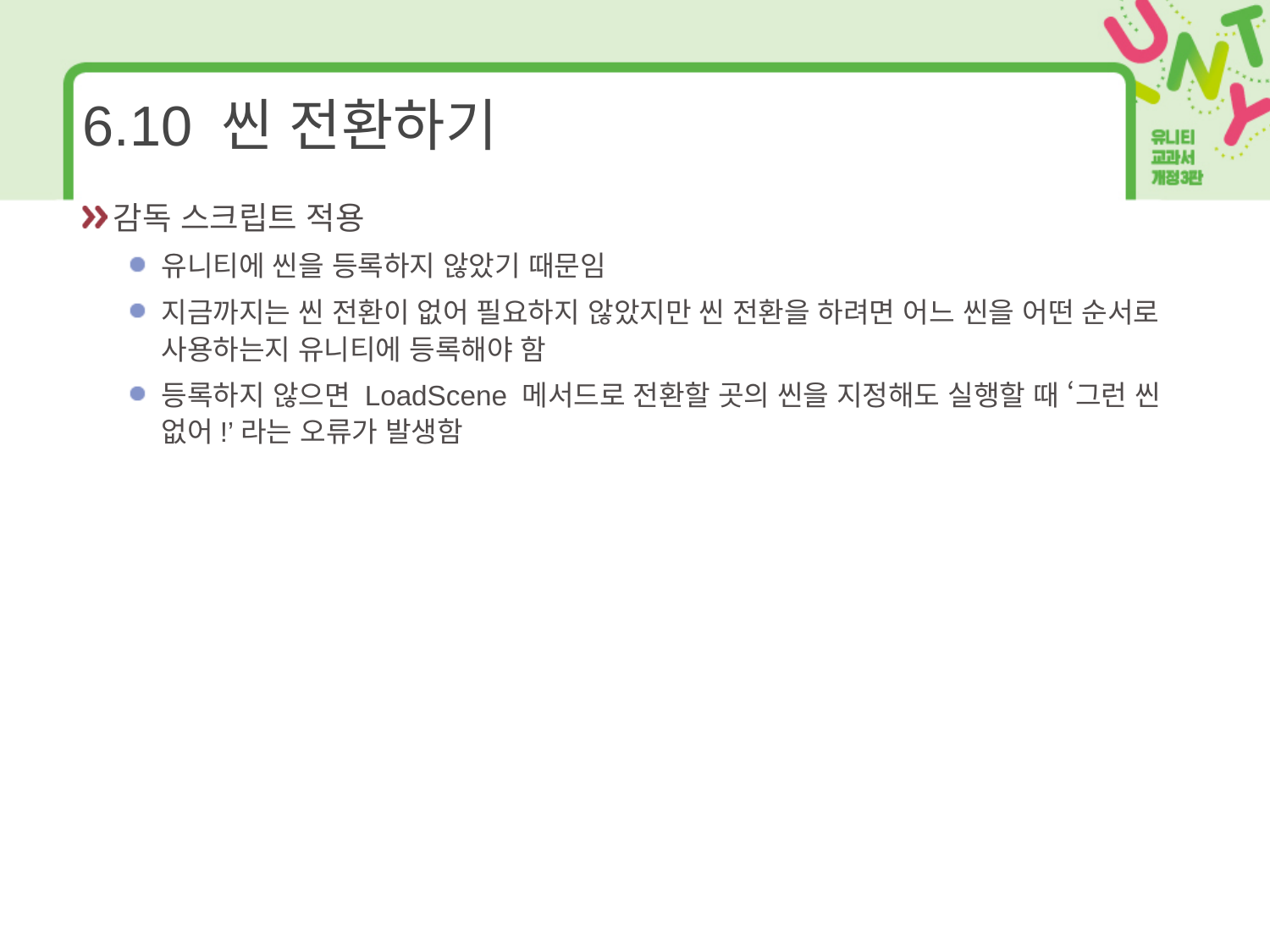

# 6.10 씬 전환하기
감독 스크립트 적용
유니티에 씬을 등록하지 않았기 때문임
지금까지는 씬 전환이 없어 필요하지 않았지만 씬 전환을 하려면 어느 씬을 어떤 순서로 사용하는지 유니티에 등록해야 함
등록하지 않으면 LoadScene 메서드로 전환할 곳의 씬을 지정해도 실행할 때 ‘그런 씬 없어!’라는 오류가 발생함